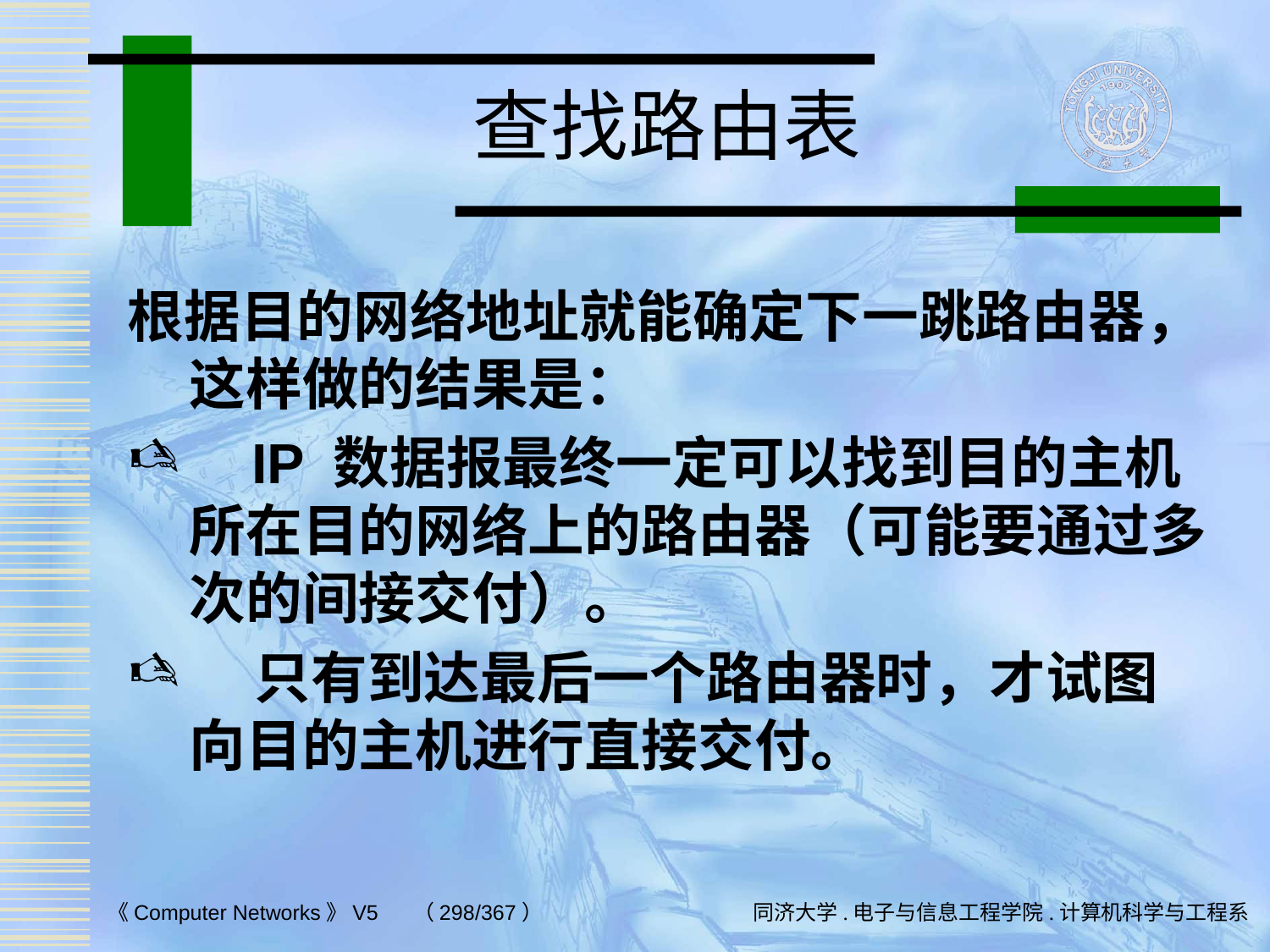

课件制作人：谢希仁
# 查找路由表
根据目的网络地址就能确定下一跳路由器，这样做的结果是：
    IP 数据报最终一定可以找到目的主机所在目的网络上的路由器（可能要通过多次的间接交付）。
    只有到达最后一个路由器时，才试图向目的主机进行直接交付。